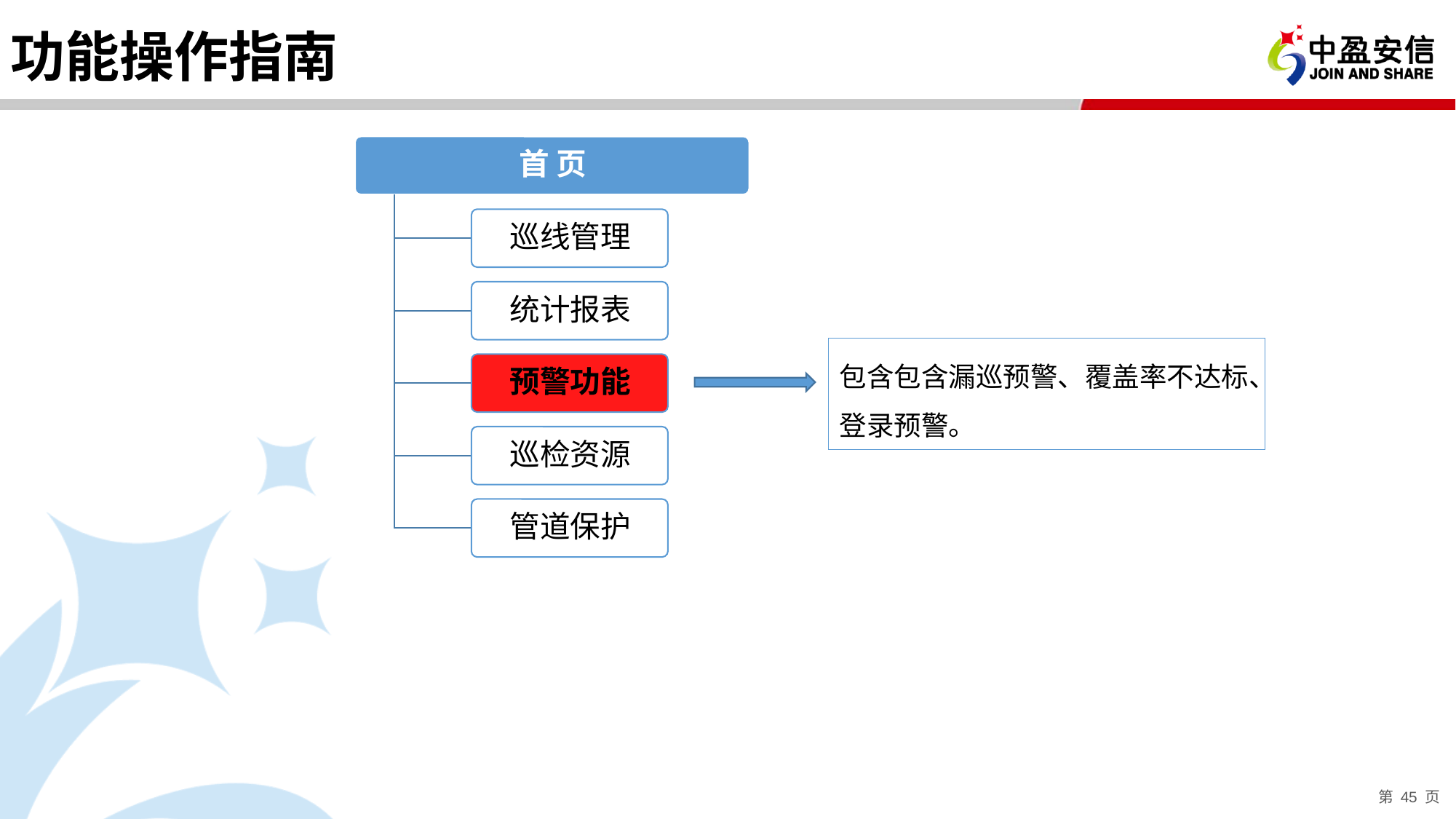

# 功能操作指南
首 页
巡线管理
统计报表
预警功能
巡检资源
管道保护
包含包含漏巡预警、覆盖率不达标、登录预警。